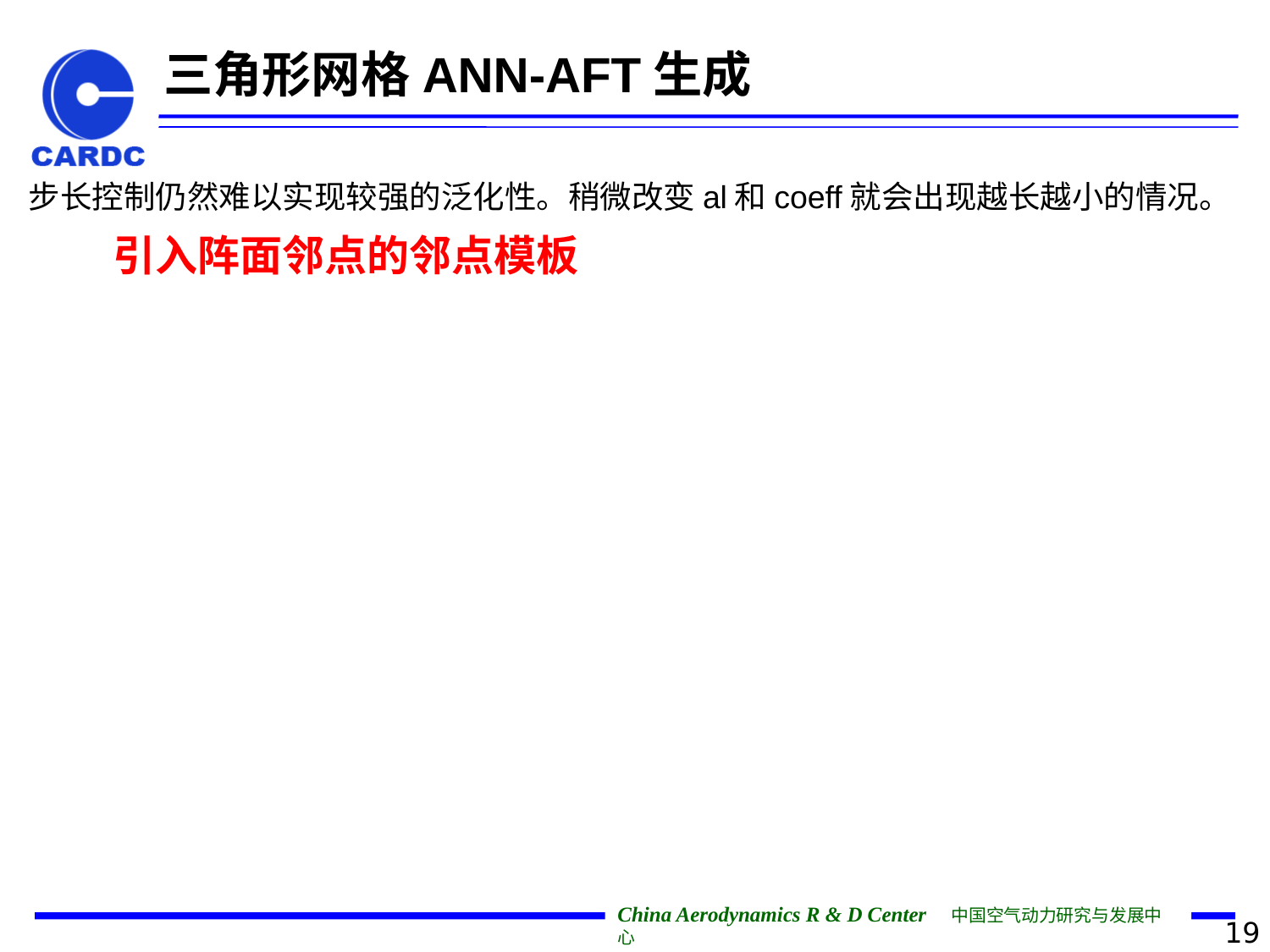

三角形网格ANN-AFT生成
步长控制仍然难以实现较强的泛化性。稍微改变al和coeff就会出现越长越小的情况。
引入阵面邻点的邻点模板
19